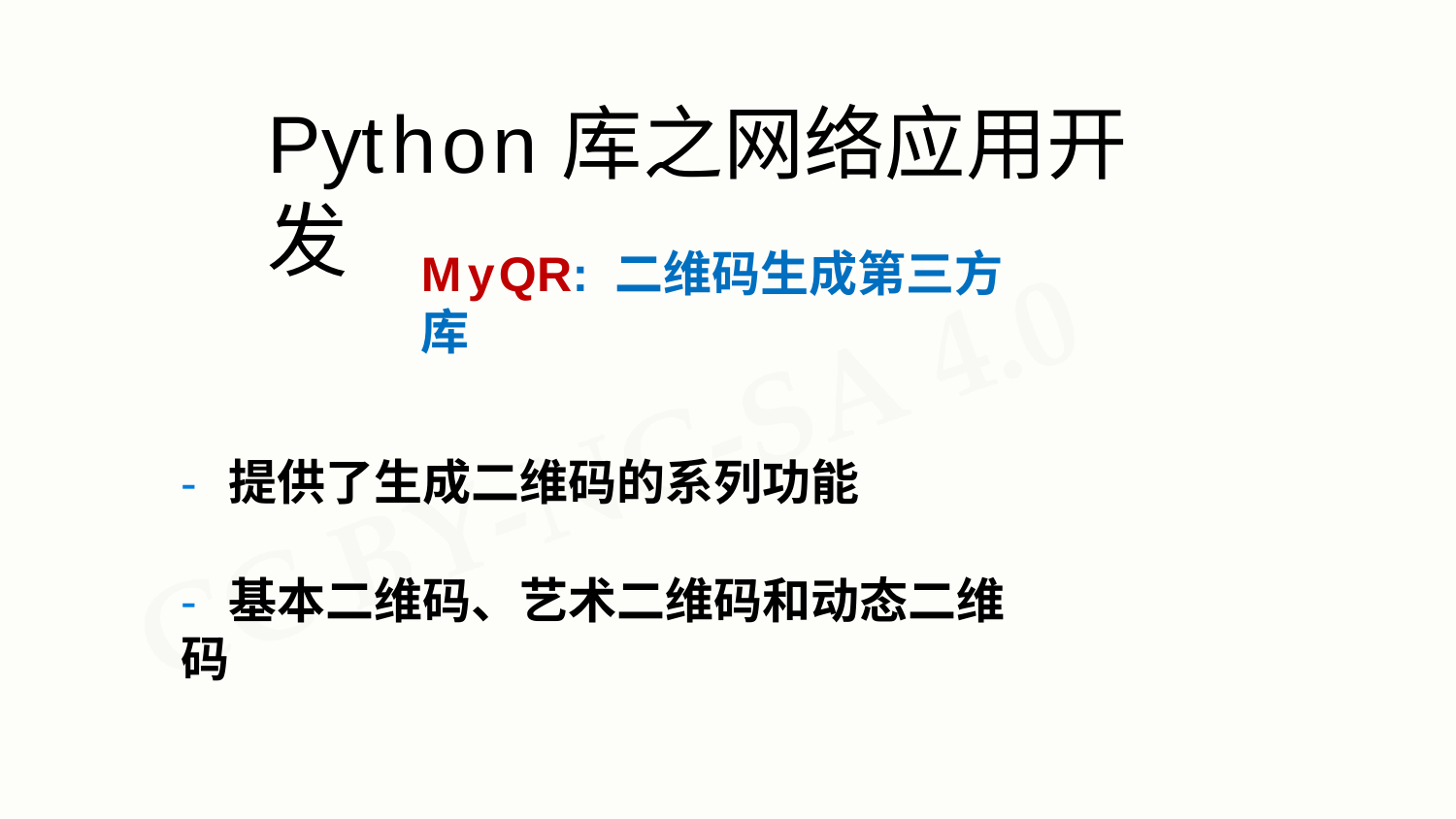

# Python库之网络应用开发
MyQR: 二维码生成第三方库

- 提供了生成二维码的系列功能

- 基本二维码、艺术二维码和动态二维码